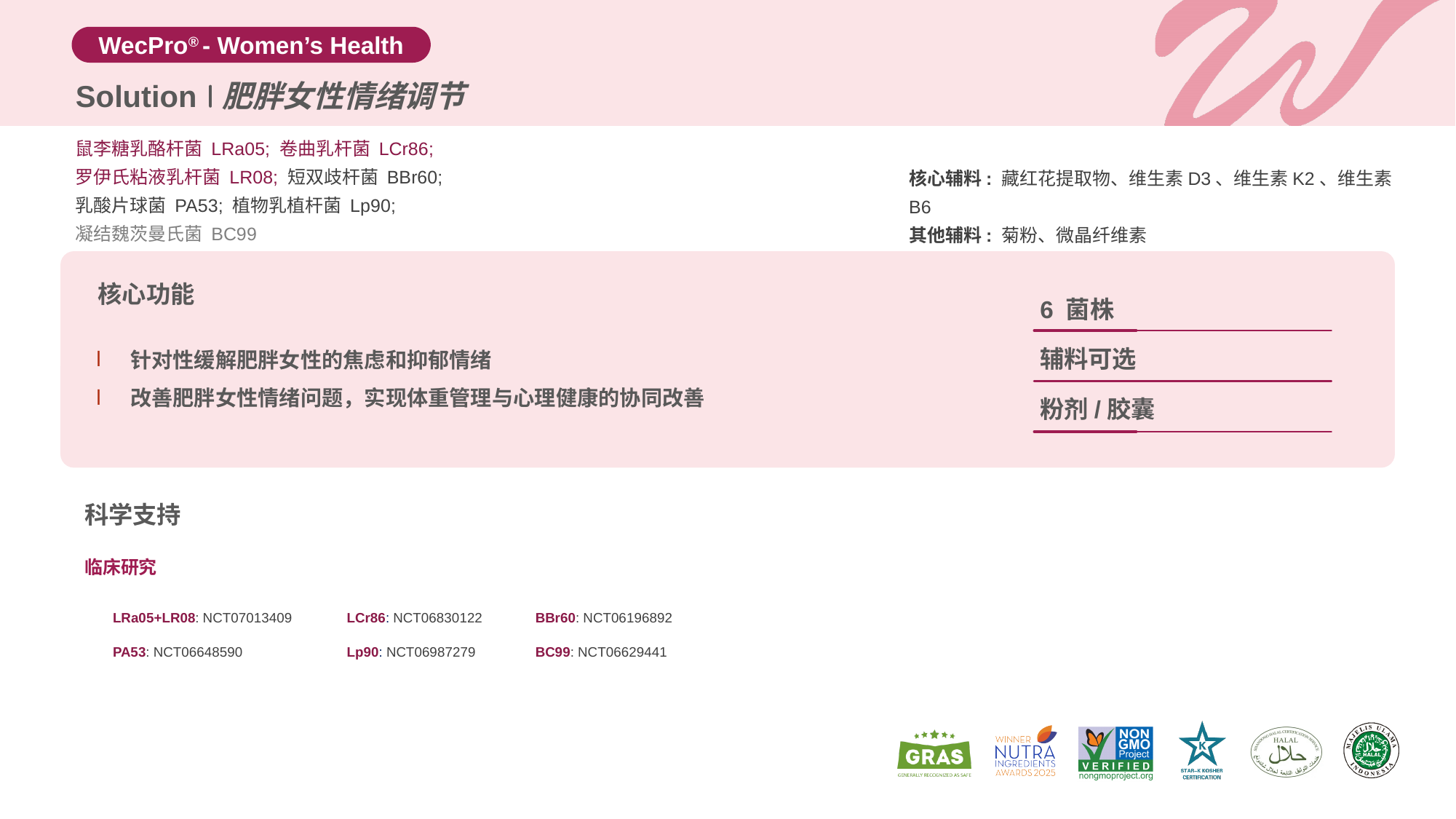

Solution
肥胖女性情绪调节
鼠李糖乳酪杆菌 LRa05; 卷曲乳杆菌 LCr86;
罗伊氏粘液乳杆菌 LR08; 短双歧杆菌 BBr60;
乳酸片球菌 PA53; 植物乳植杆菌 Lp90;
凝结魏茨曼氏菌 BC99
核心辅料: 藏红花提取物、维生素D3、维生素K2、维生素B6
其他辅料: 菊粉、微晶纤维素

核心功能
6 菌株
针对性缓解肥胖女性的焦虑和抑郁情绪
改善肥胖女性情绪问题，实现体重管理与心理健康的协同改善
辅料可选
粉剂/胶囊
科学支持
临床研究
| LRa05+LR08: NCT07013409 | LCr86: NCT06830122 | BBr60: NCT06196892 |
| --- | --- | --- |
| PA53: NCT06648590 | Lp90: NCT06987279 | BC99: NCT06629441 |